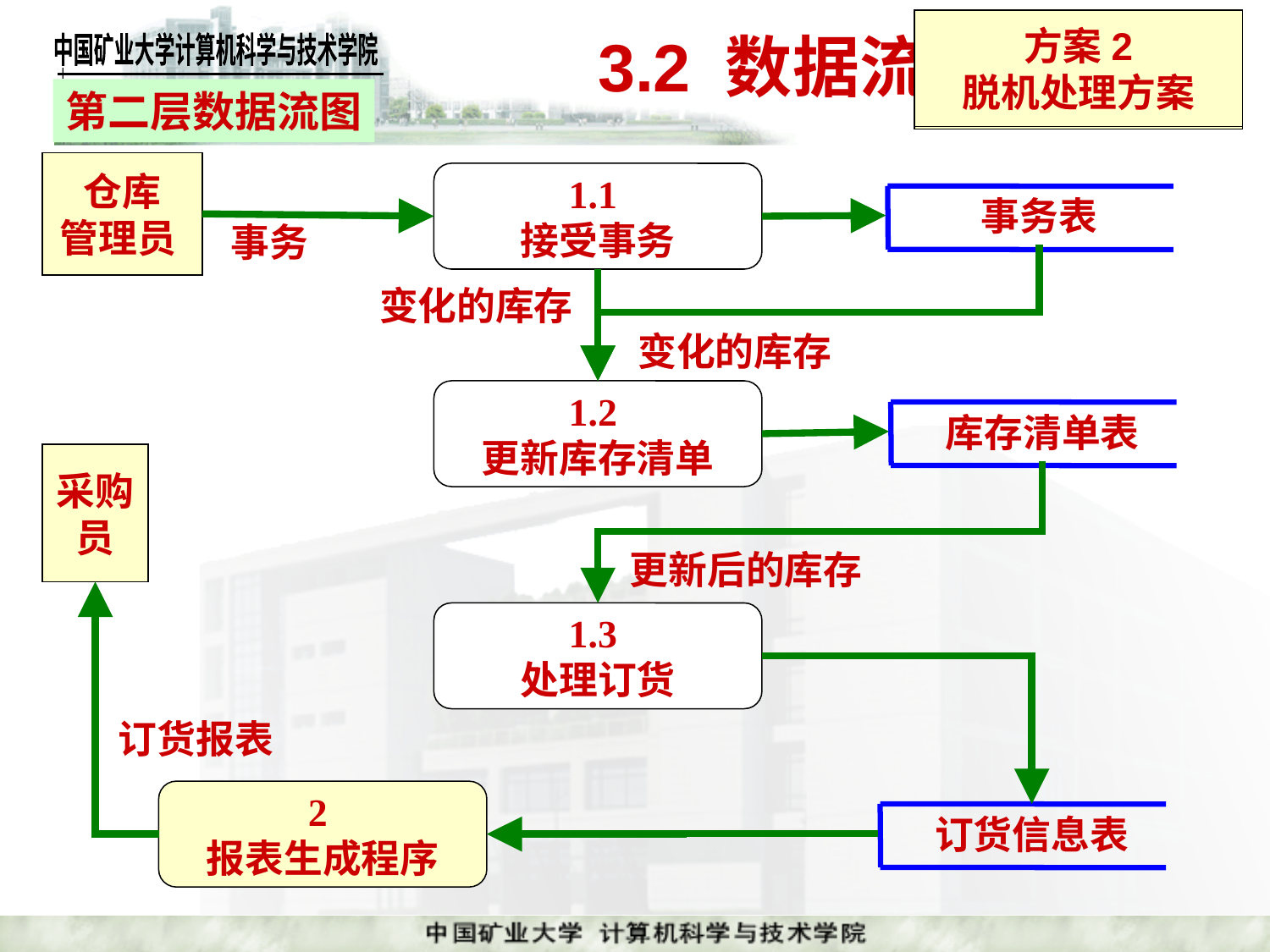

方案2
脱机处理方案
# 3.2 数据流图
方案1
联机处理方案
第二层数据流图
仓库
管理员
1.1
接受事务
事务表

事务
变化的库存
变化的库存
1.2
更新库存清单
库存清单表

采购
员
更新后的库存
订货报表
1.3
处理订货
2
报表生成程序
订货信息表

39